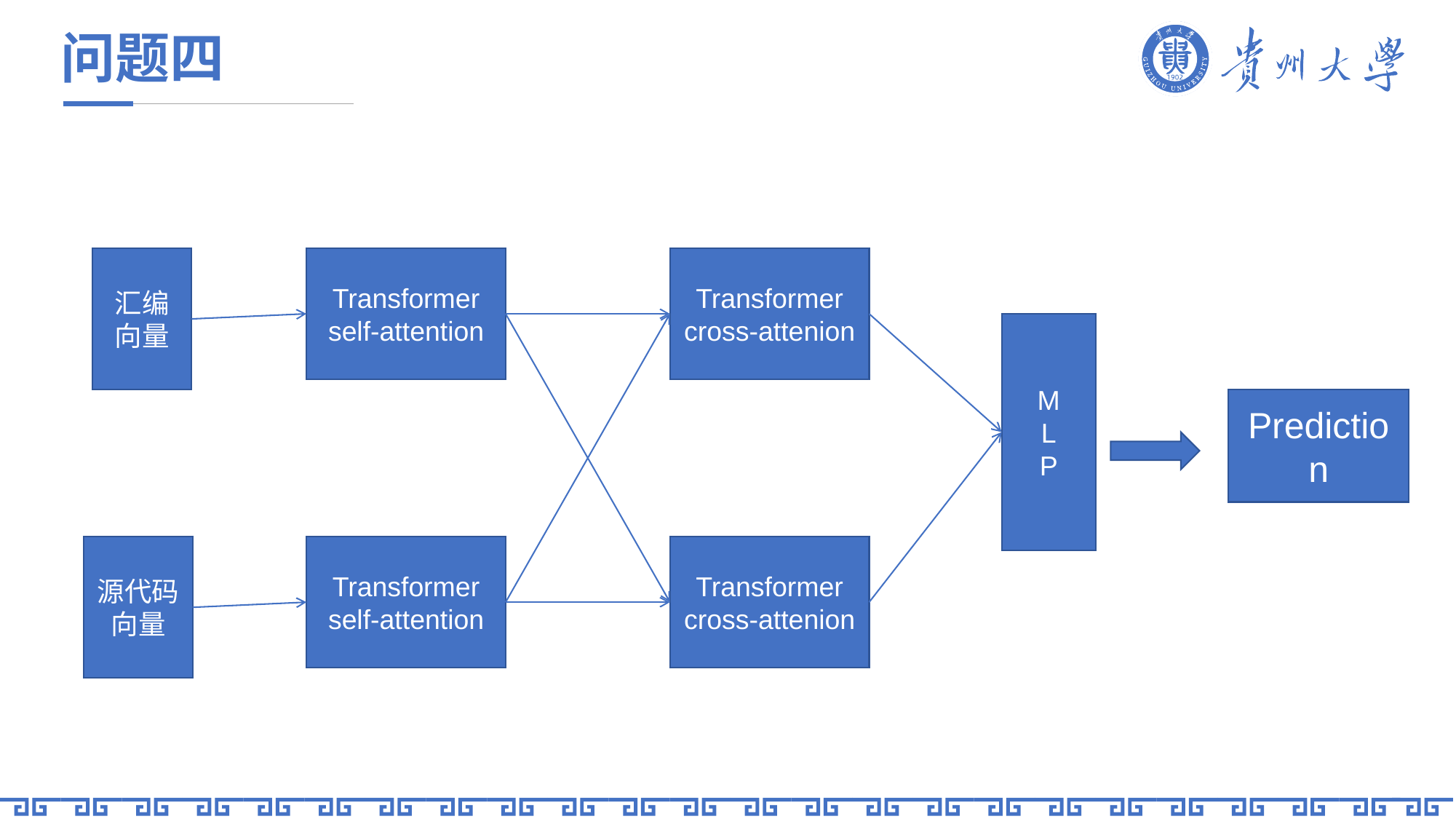

问题四
汇编
向量
Transformer
self-attention
Transformer
cross-attenion
M
L
P
Prediction

源代码
向量
Transformer
self-attention
Transformer
cross-attenion
38